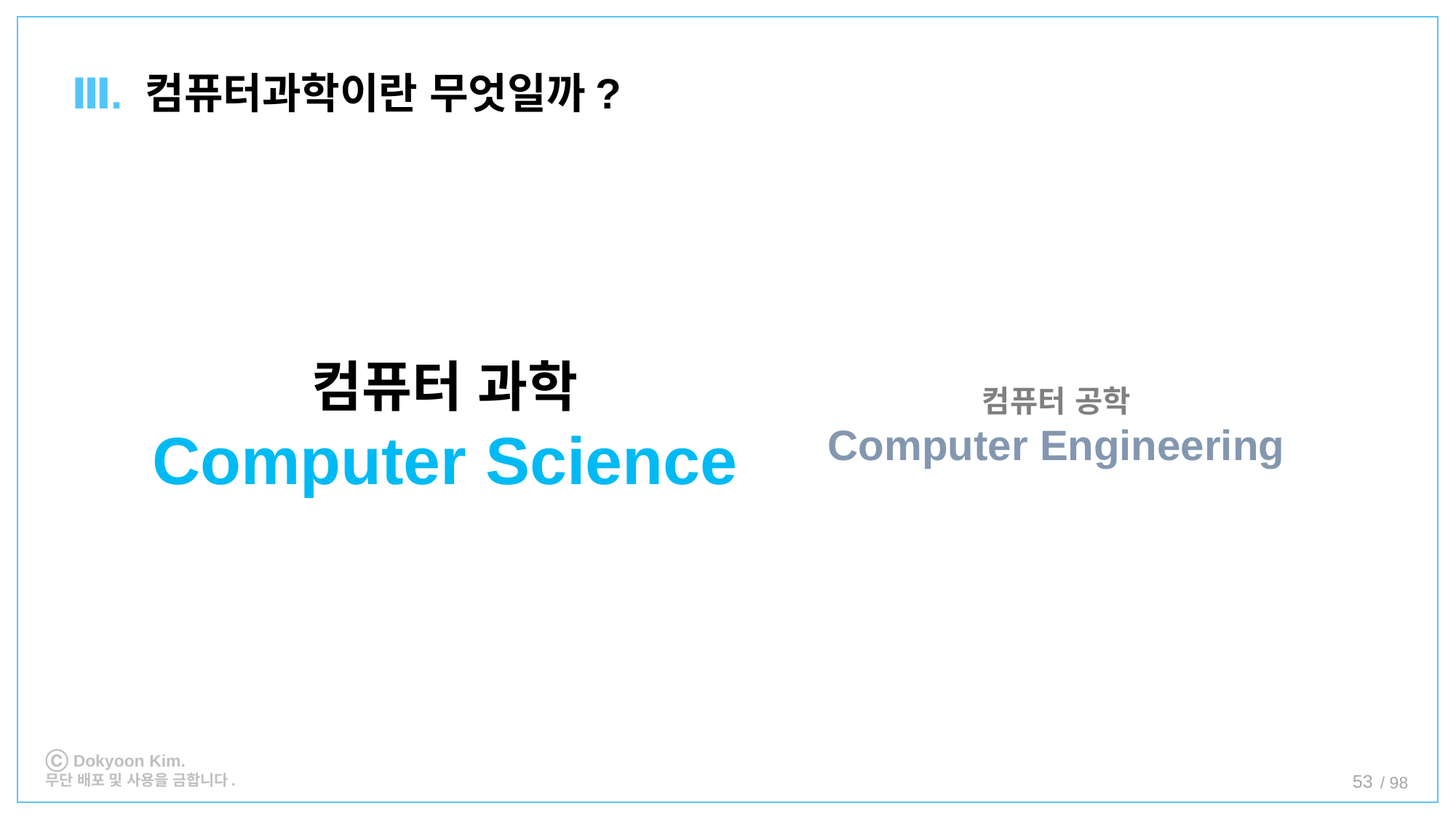

Ⅲ. 컴퓨터과학이란 무엇일까?
컴퓨터 과학
Computer Science
컴퓨터 공학
Computer Engineering
53